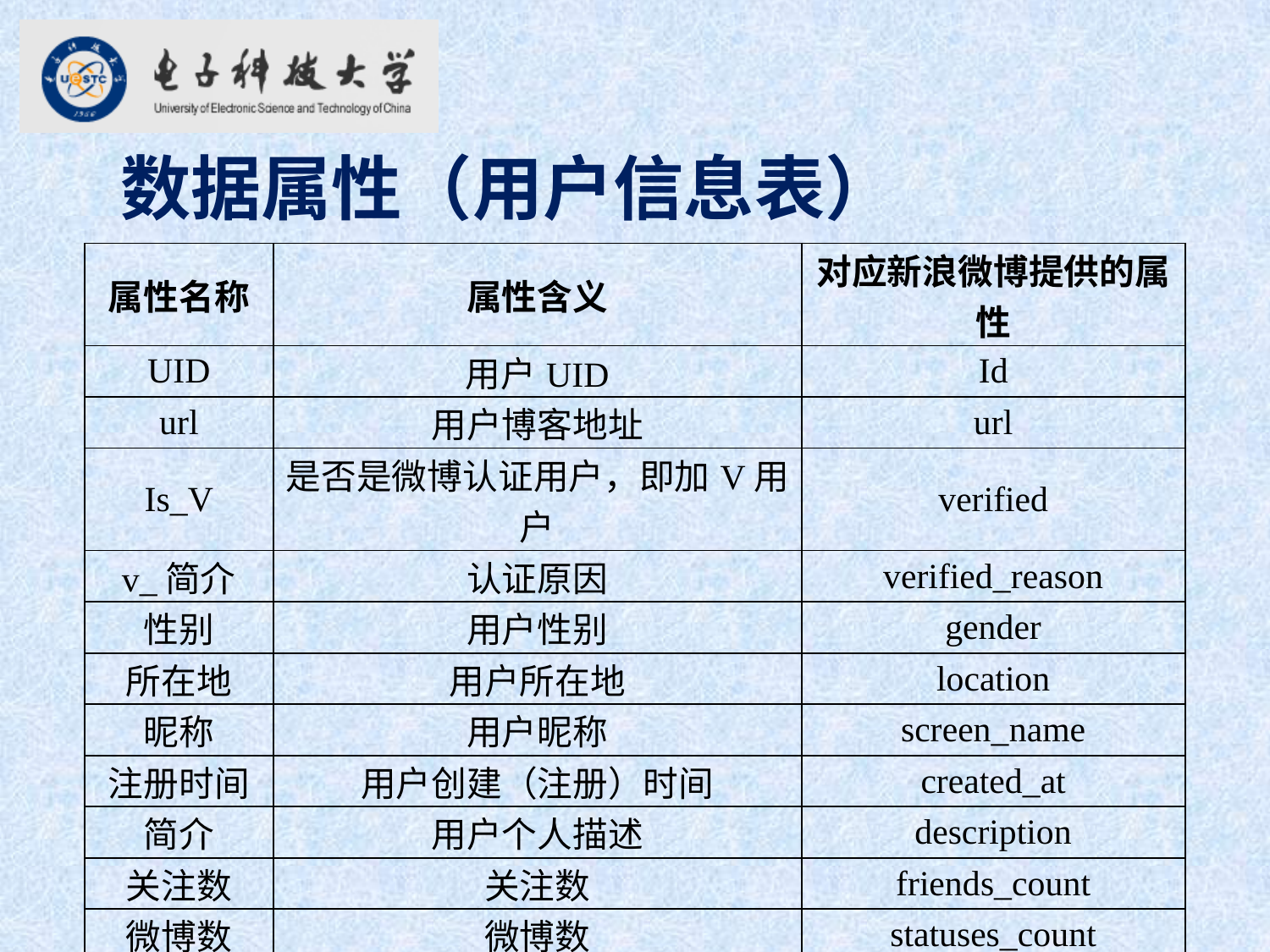

数据属性（用户信息表）
| 属性名称 | 属性含义 | 对应新浪微博提供的属性 |
| --- | --- | --- |
| UID | 用户UID | Id |
| url | 用户博客地址 | url |
| Is\_V | 是否是微博认证用户，即加V用户 | verified |
| v\_简介 | 认证原因 | verified\_reason |
| 性别 | 用户性别 | gender |
| 所在地 | 用户所在地 | location |
| 昵称 | 用户昵称 | screen\_name |
| 注册时间 | 用户创建（注册）时间 | created\_at |
| 简介 | 用户个人描述 | description |
| 关注数 | 关注数 | friends\_count |
| 微博数 | 微博数 | statuses\_count |
| 粉丝数 | 粉丝数 | followers\_count |